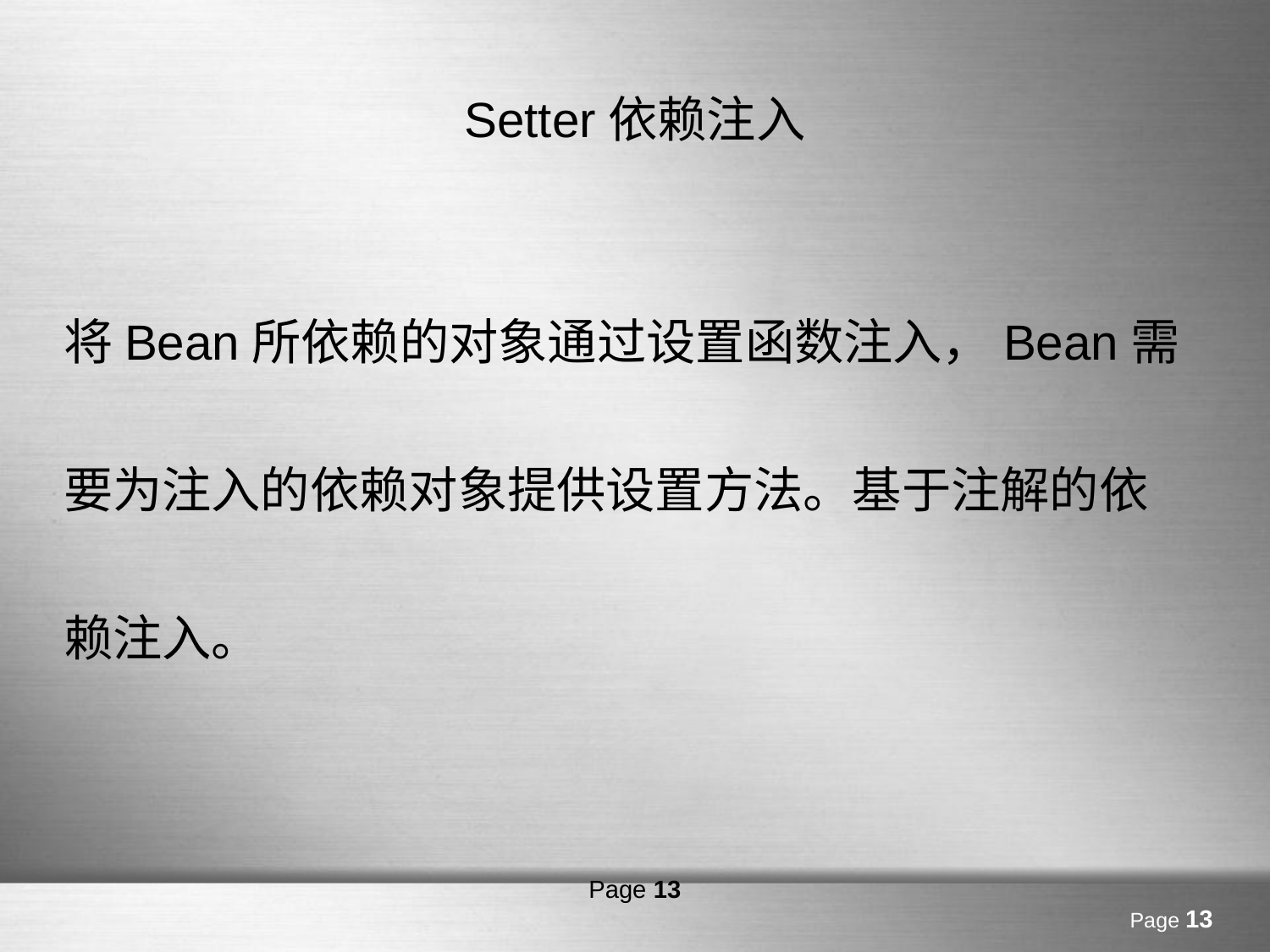

# Setter依赖注入
将Bean所依赖的对象通过设置函数注入，Bean需要为注入的依赖对象提供设置方法。基于注解的依赖注入。
Page 13